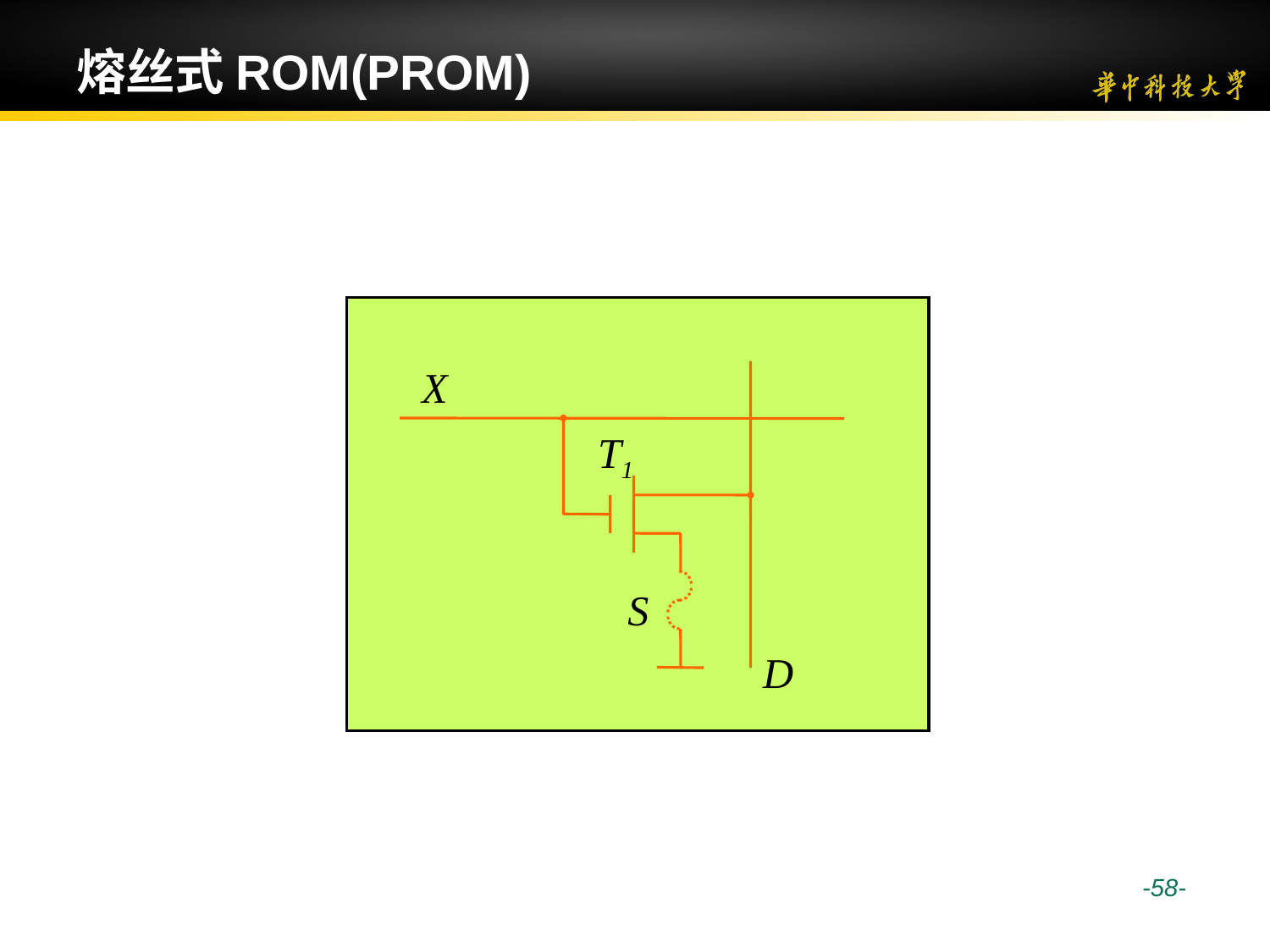

# 熔丝式ROM(PROM)

X

T1
S
D
 -58-